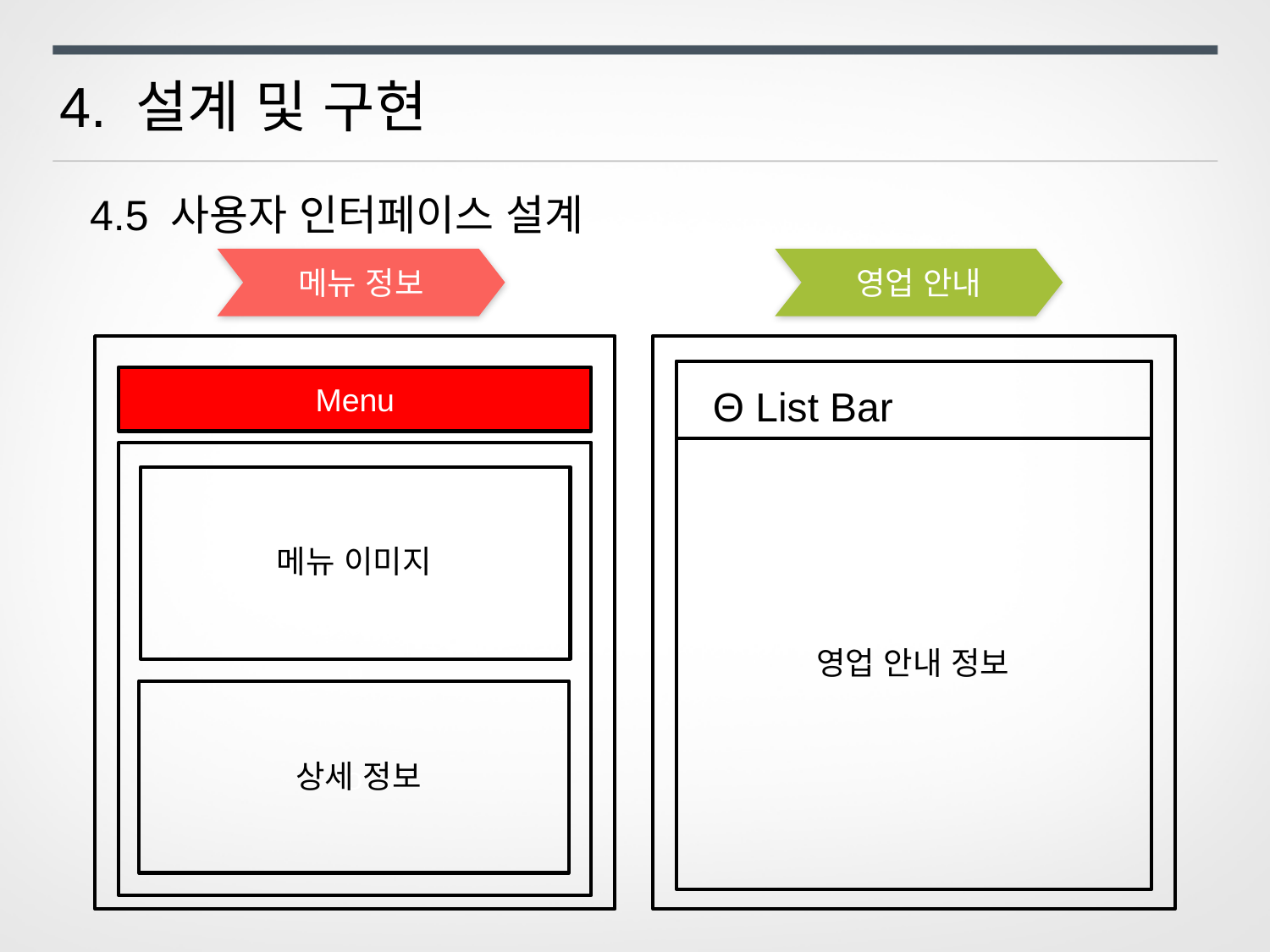

4. 설계 및 구현
4.5 사용자 인터페이스 설계
메뉴 정보
영업 안내
o
o
o
영업 안내 정보
Θ List Bar
o
Menu
o
o
메뉴 이미지
o
상세 정보